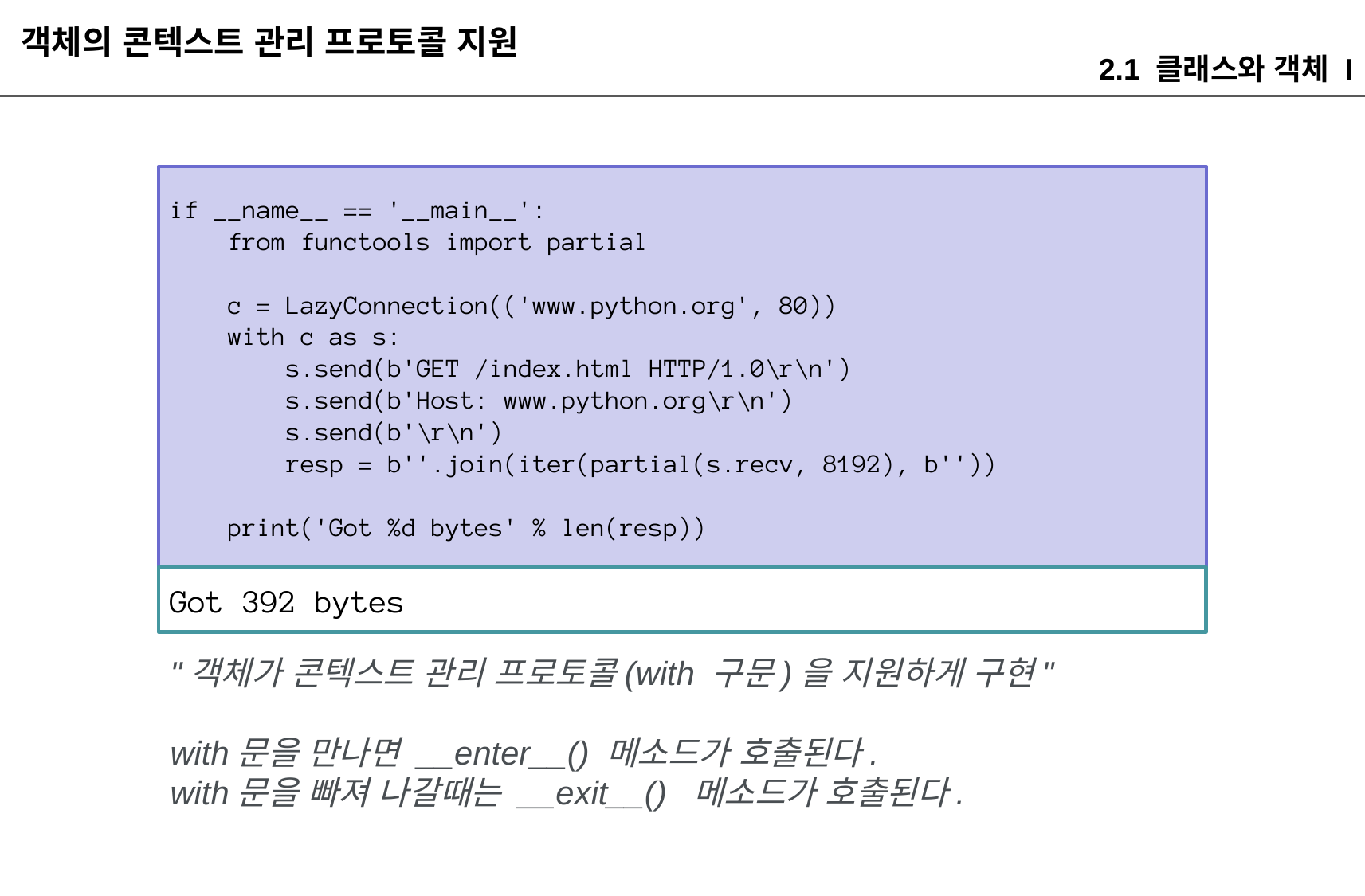

객체의 콘텍스트 관리 프로토콜 지원
2.1 클래스와 객체 I
if __name__ == '__main__':
    from functools import partial

    c = LazyConnection(('www.python.org', 80))
    with c as s:
        s.send(b'GET /index.html HTTP/1.0\r\n')
        s.send(b'Host: www.python.org\r\n')
        s.send(b'\r\n')
        resp = b''.join(iter(partial(s.recv, 8192), b''))

    print('Got %d bytes' % len(resp))
Got 392 bytes
"객체가 콘텍스트 관리 프로토콜(with 구문)을 지원하게 구현"

with문을 만나면 __enter__() 메소드가 호출된다.
with문을 빠져 나갈때는 __exit__()  메소드가 호출된다.